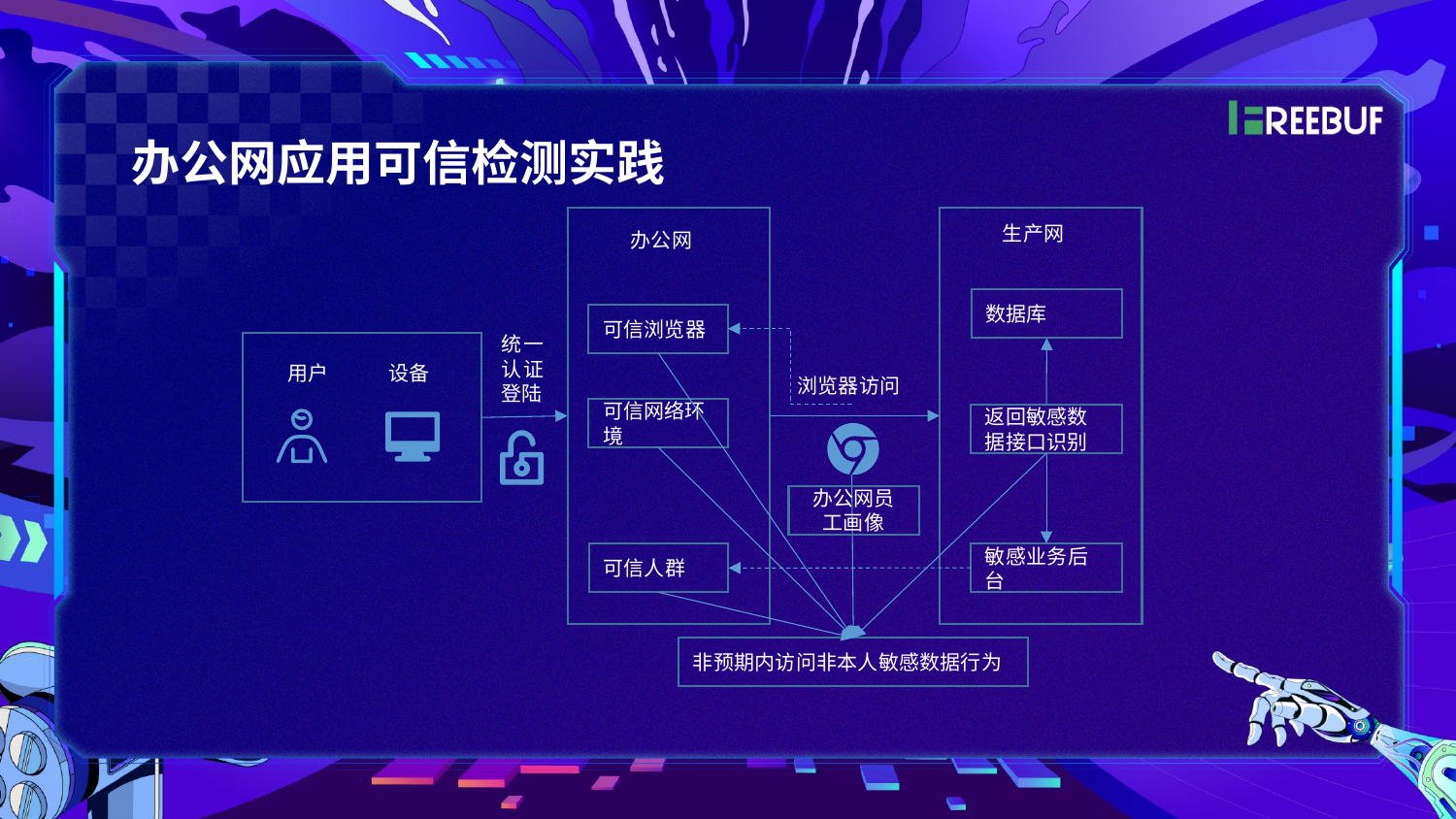

办公网应用可信检测实践

生产网
办公网
数据库
可信浏览器
统一认证登陆

用户
设备
浏览器访问
可信网络环境
返回敏感数据接口识别

办公网员工画像
敏感业务后台
可信人群
非预期内访问非本人敏感数据行为